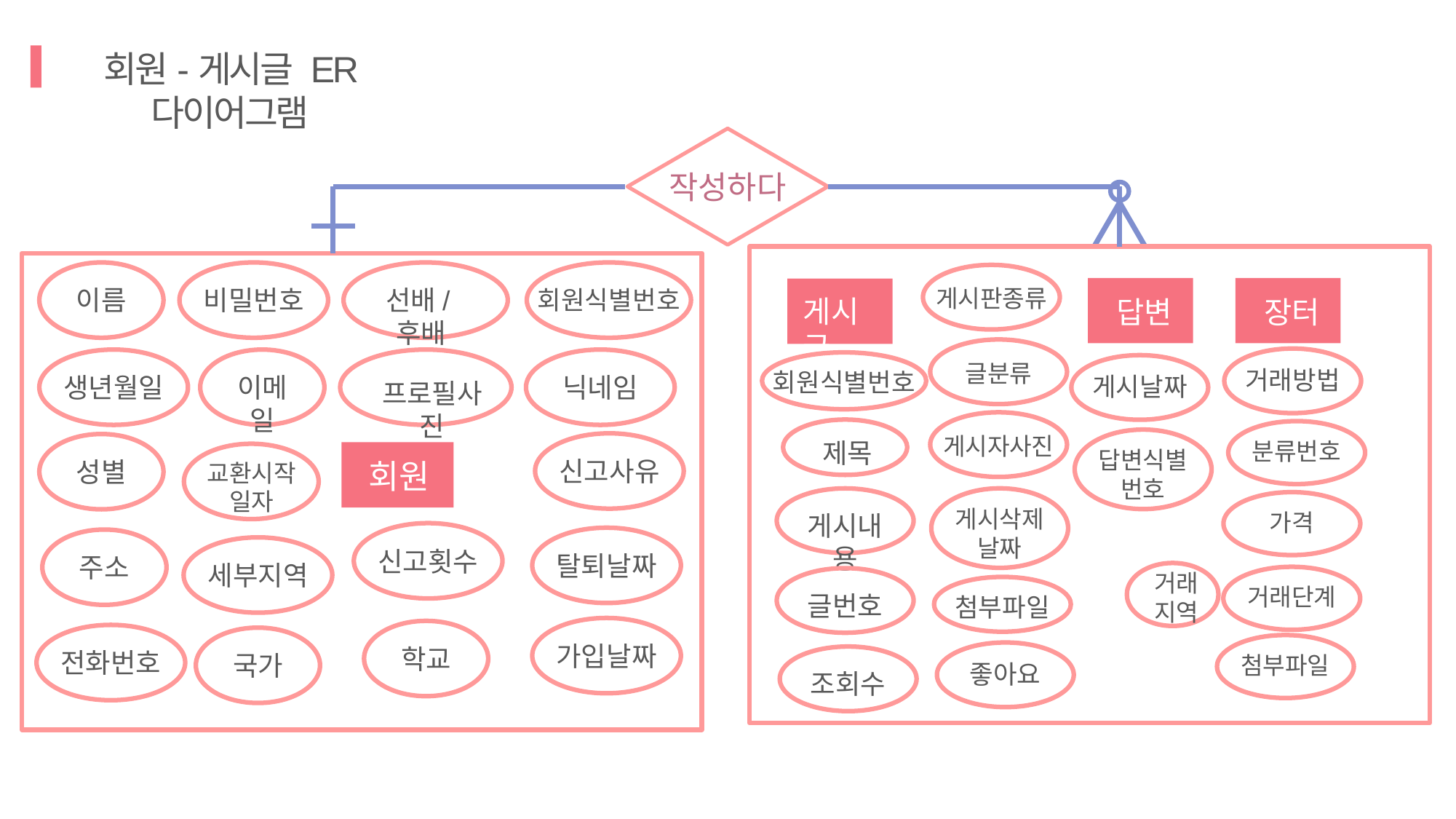

회원-게시글 ER 다이어그램

작성하다

이름

비밀번호

선배/후배

회원식별번호

게시판종류

답변

장터

게시글

글분류

거래방법

생년월일

이메일

프로필사진

닉네임

회원식별번호

게시날짜

게시자사진

제목

분류번호

답변식별번호

신고사유

성별

회원

교환시작일자

게시삭제
날짜

게시내용

가격

신고횟수

탈퇴날짜

주소

세부지역
거래
지역

거래단계

글번호

첨부파일

가입날짜

학교

전화번호

국가

첨부파일

좋아요

조회수